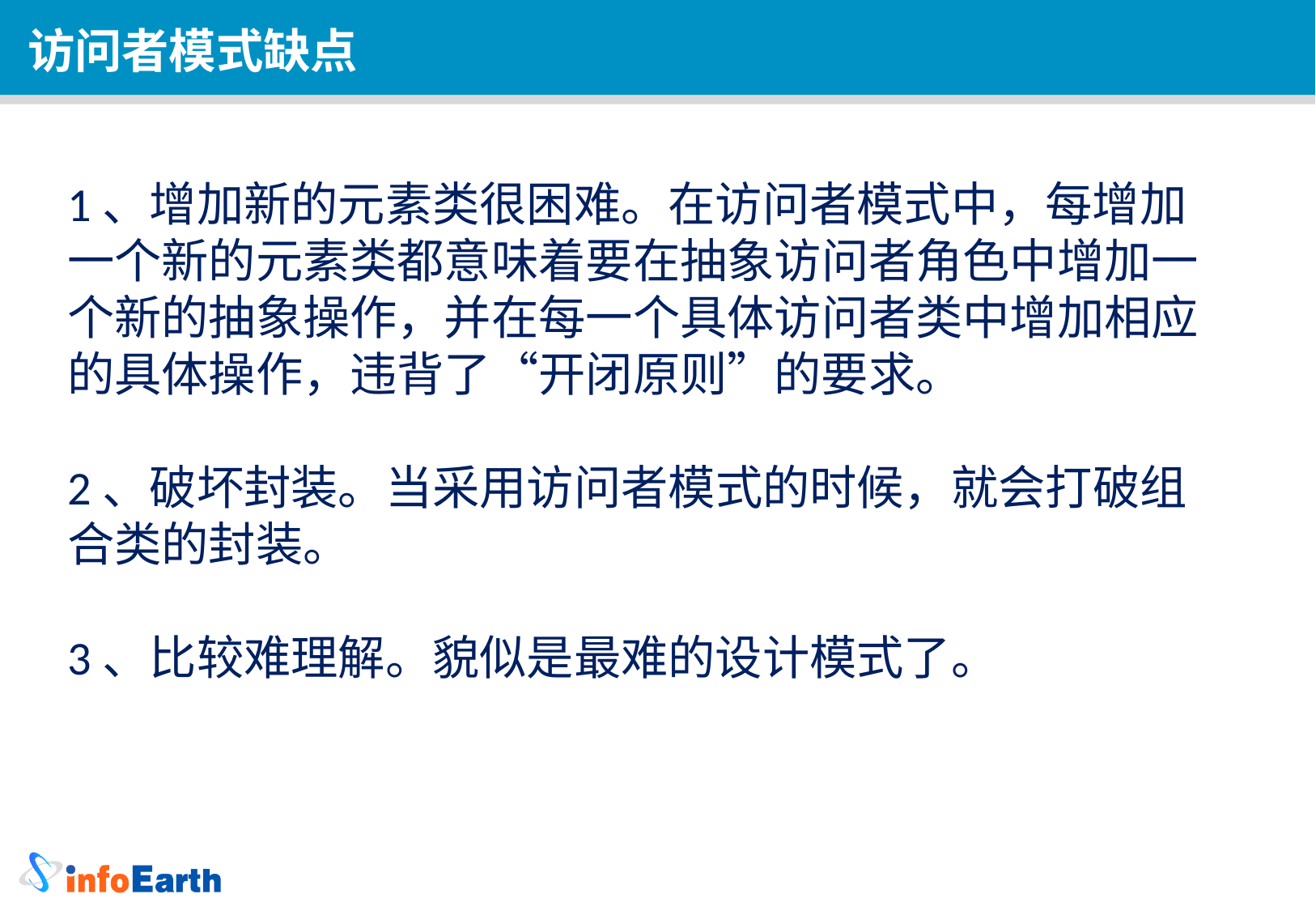

访问者模式缺点
1、增加新的元素类很困难。在访问者模式中，每增加一个新的元素类都意味着要在抽象访问者角色中增加一个新的抽象操作，并在每一个具体访问者类中增加相应的具体操作，违背了“开闭原则”的要求。
2、破坏封装。当采用访问者模式的时候，就会打破组合类的封装。

3、比较难理解。貌似是最难的设计模式了。